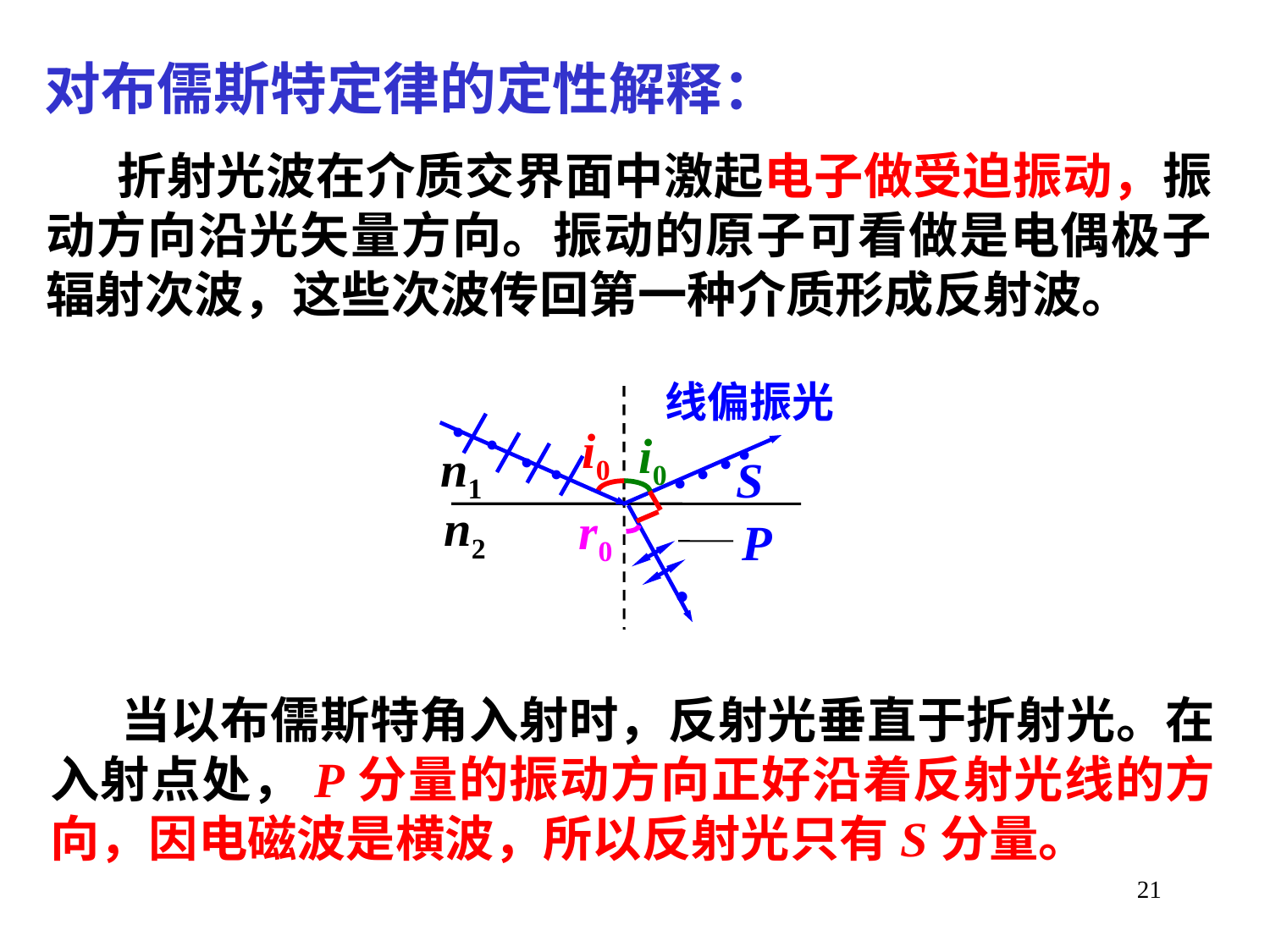

对布儒斯特定律的定性解释：
     折射光波在介质交界面中激起电子做受迫振动，振动方向沿光矢量方向。振动的原子可看做是电偶极子辐射次波，这些次波传回第一种介质形成反射波。
线偏振光

·
·

·
i0
i0

·
·
·

n1

·

S
·

n2

r0

P

·

     当以布儒斯特角入射时，反射光垂直于折射光。在入射点处，P分量的振动方向正好沿着反射光线的方向，因电磁波是横波，所以反射光只有S分量。
21